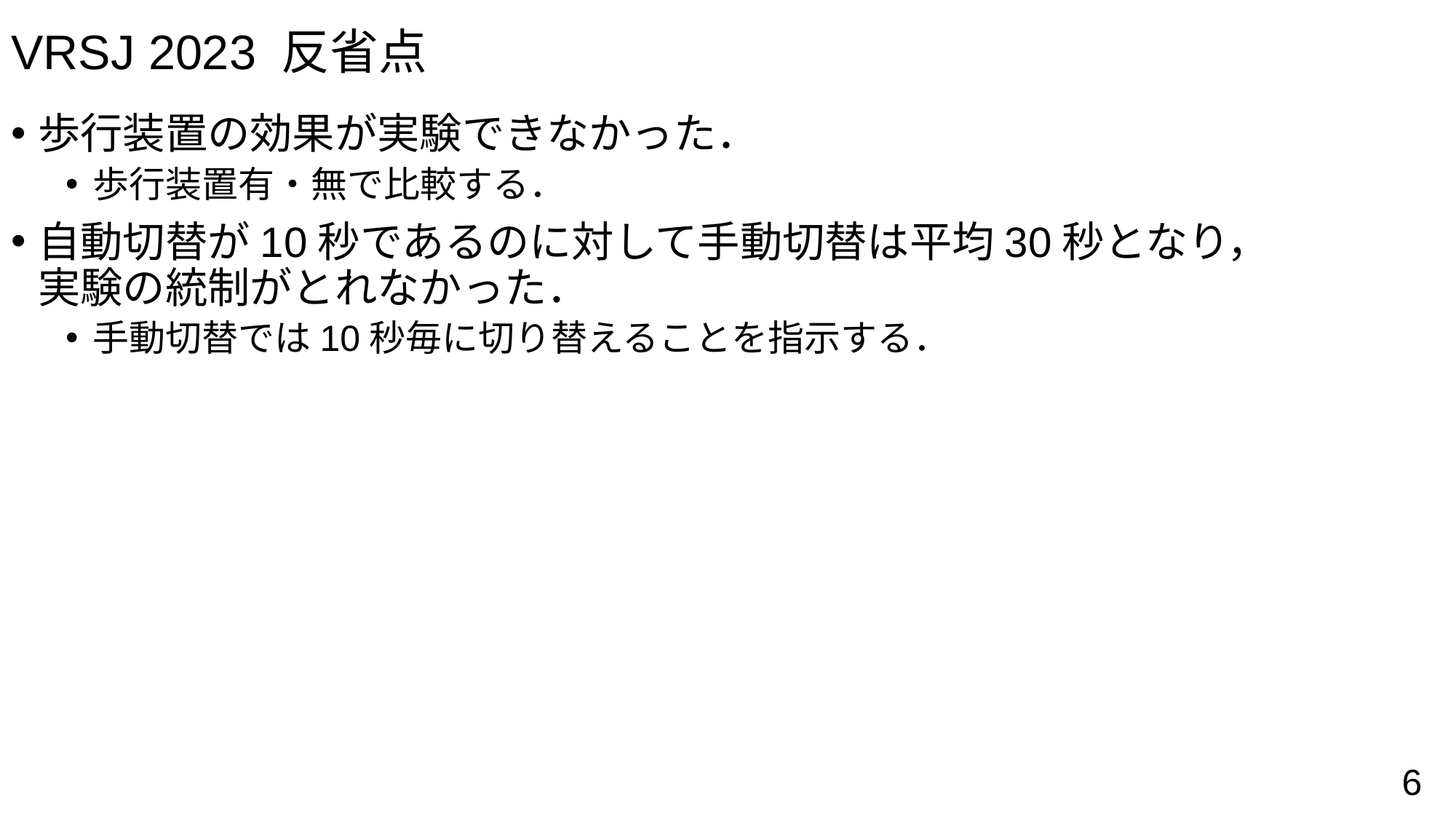

# VRSJ 2023 反省点
歩行装置の効果が実験できなかった．
歩行装置有・無で比較する．
自動切替が10秒であるのに対して手動切替は平均30秒となり，
実験の統制がとれなかった．
手動切替では10秒毎に切り替えることを指示する．
6